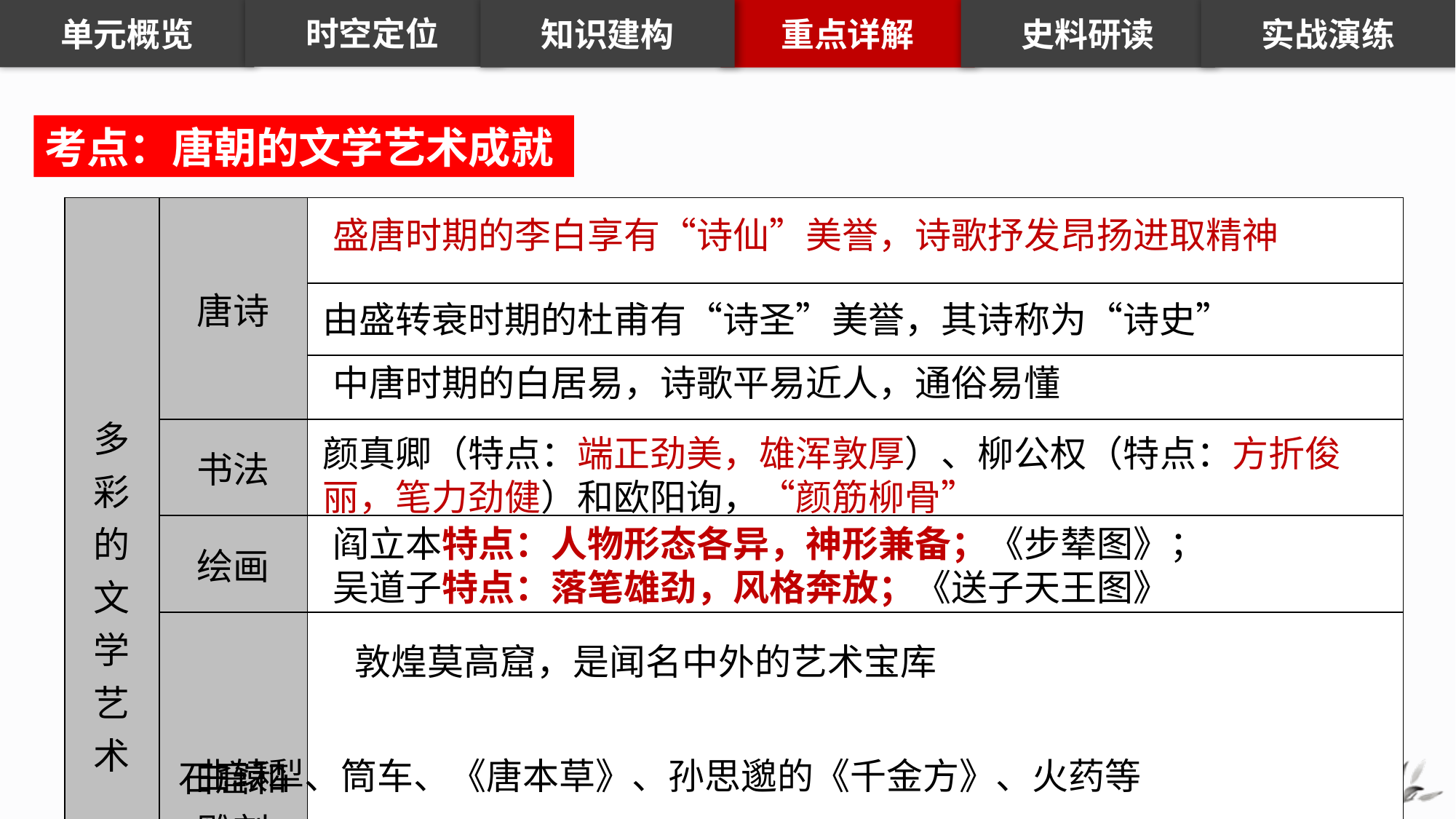

知识建构
重点详解
史料研读

实战演练
时空定位
单元概览
考点：唐朝的文学艺术成就
| 多彩的文学艺术 | 唐诗 |  |
| --- | --- | --- |
|  |  |  |
|  |  |  |
|  | 书法 |  |
|  | 绘画 |  |
|  | 石窟和雕刻 |  |
| 科技 |  |  |
盛唐时期的李白享有“诗仙”美誉，诗歌抒发昂扬进取精神
由盛转衰时期的杜甫有“诗圣”美誉，其诗称为“诗史”
中唐时期的白居易，诗歌平易近人，通俗易懂
颜真卿（特点：端正劲美，雄浑敦厚）、柳公权（特点：方折俊丽，笔力劲健）和欧阳询，“颜筋柳骨”
阎立本特点：人物形态各异，神形兼备；《步辇图》；
吴道子特点：落笔雄劲，风格奔放；《送子天王图》
敦煌莫高窟，是闻名中外的艺术宝库
曲辕犁、筒车、《唐本草》、孙思邈的《千金方》、火药等